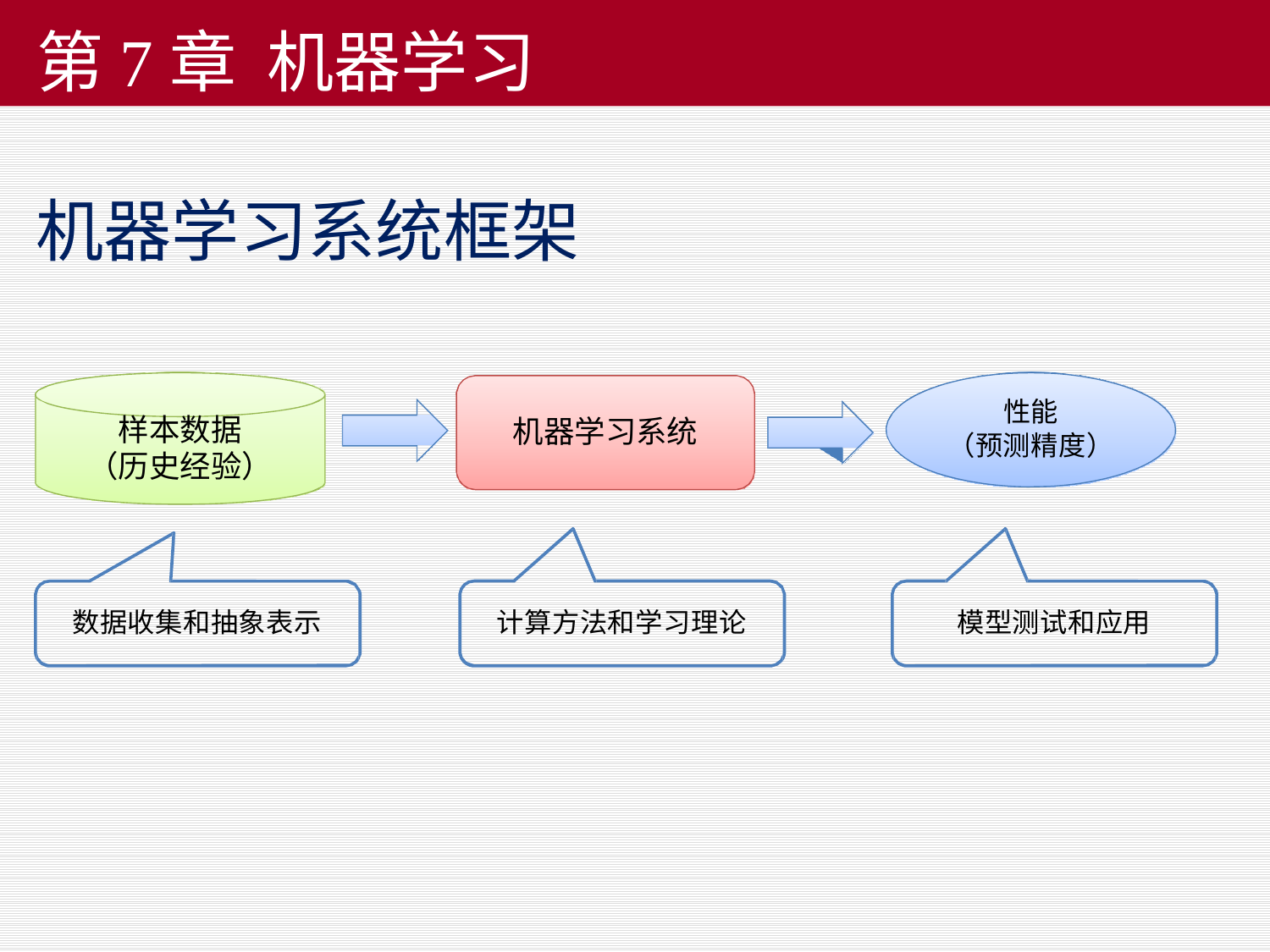

# 第7章  机器学习

机器学习系统框架

性能
（预测精度）

样本数据
（历史经验）
机器学习系统

数据收集和抽象表示
计算方法和学习理论
模型测试和应用